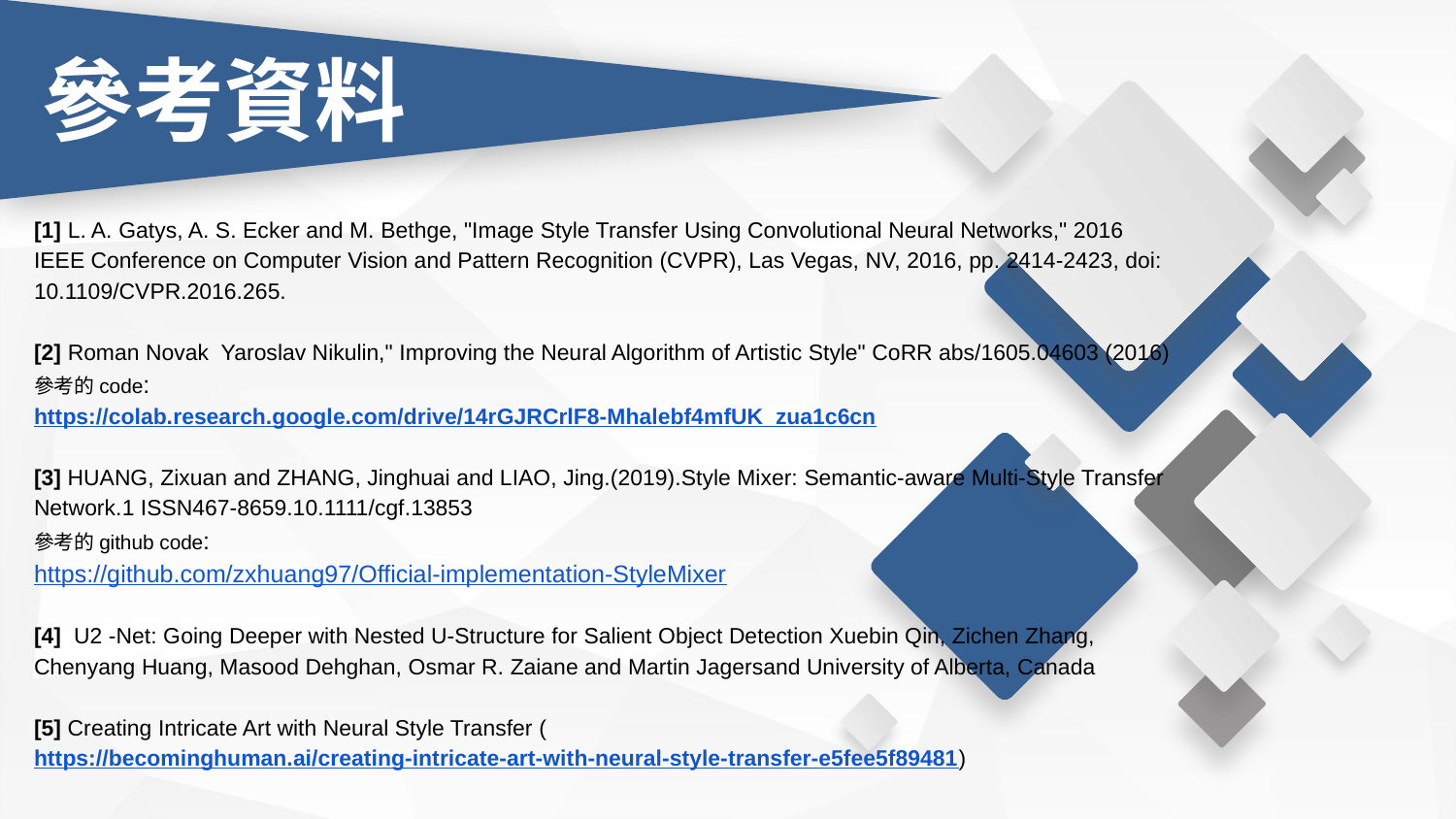

參考資料

[1] L. A. Gatys, A. S. Ecker and M. Bethge, "Image Style Transfer Using Convolutional Neural Networks," 2016 IEEE Conference on Computer Vision and Pattern Recognition (CVPR), Las Vegas, NV, 2016, pp. 2414-2423, doi: 10.1109/CVPR.2016.265.

[2] Roman Novak  Yaroslav Nikulin," Improving the Neural Algorithm of Artistic Style" CoRR abs/1605.04603 (2016)
參考的code:
https://colab.research.google.com/drive/14rGJRCrlF8-Mhalebf4mfUK_zua1c6cn

[3] HUANG, Zixuan and ZHANG, Jinghuai and LIAO, Jing.(2019).Style Mixer: Semantic-aware Multi-Style Transfer Network.1 ISSN467-8659.10.1111/cgf.13853
參考的github code:
https://github.com/zxhuang97/Official-implementation-StyleMixer

[4]  U2 -Net: Going Deeper with Nested U-Structure for Salient Object Detection Xuebin Qin, Zichen Zhang, Chenyang Huang, Masood Dehghan, Osmar R. Zaiane and Martin Jagersand University of Alberta, Canada

[5] Creating Intricate Art with Neural Style Transfer (https://becominghuman.ai/creating-intricate-art-with-neural-style-transfer-e5fee5f89481)